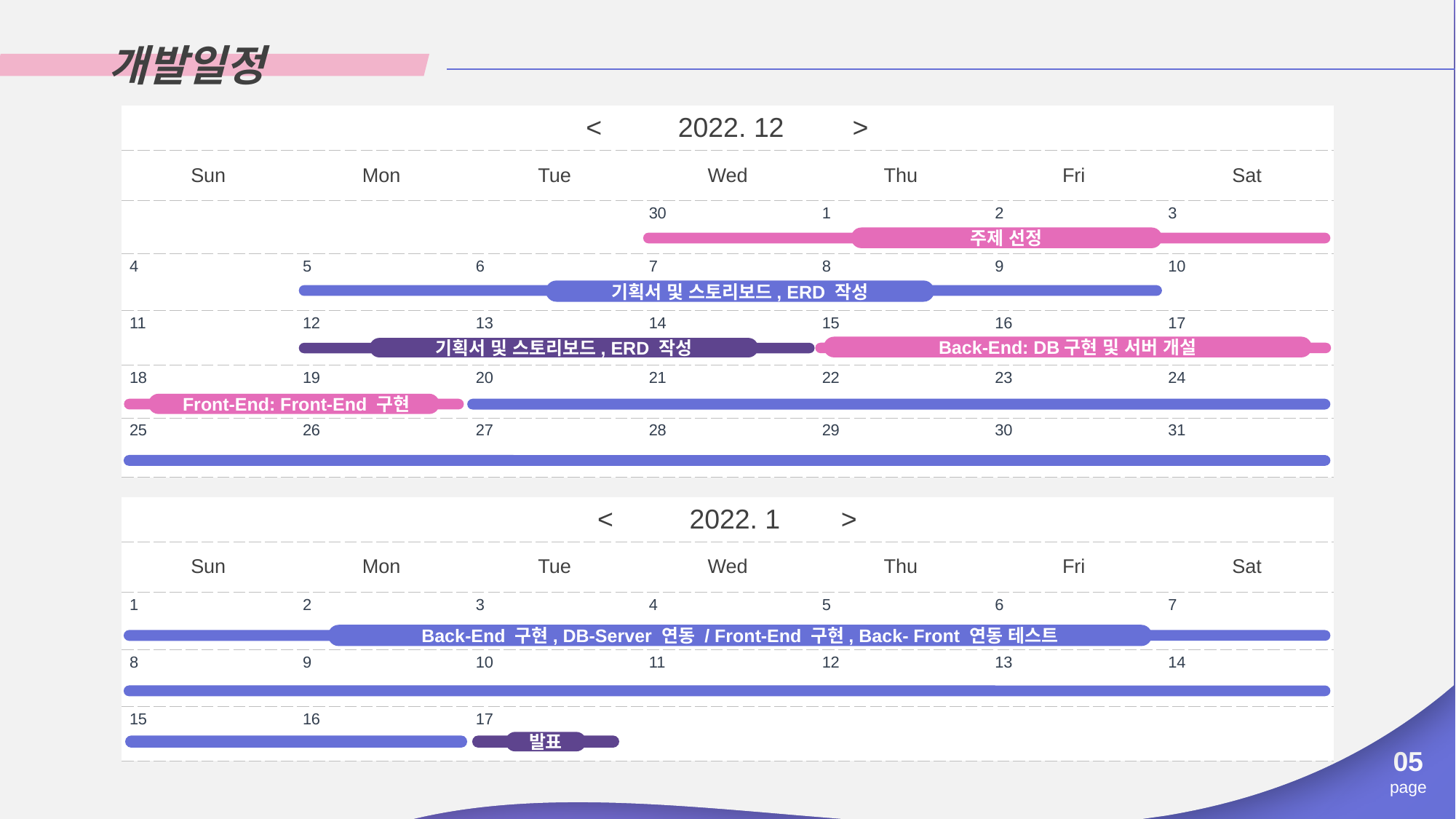

개발일정

| < 2022. 12 > |  |  |  |  |  |  |
| --- | --- | --- | --- | --- | --- | --- |
| Sun | Mon | Tue | Wed | Thu | Fri | Sat |
|  |  |  | 30 | 1 | 2 | 3 |
| 4 | 5 | 6 | 7 | 8 | 9 | 10 |
| 11 | 12 | 13 | 14 | 15 | 16 | 17 |
| 18 | 19 | 20 | 21 | 22 | 23 | 24 |
| 25 | 26 | 27 | 28 | 29 | 30 | 31 |
주제 선정

기획서 및 스토리보드, ERD 작성

Back-End: DB구현 및 서버 개설
기획서 및 스토리보드, ERD 작성

 Front-End: Front-End 구현

| < 2022. 1 > |  |  |  |  |  |  |
| --- | --- | --- | --- | --- | --- | --- |
| Sun | Mon | Tue | Wed | Thu | Fri | Sat |
| 1 | 2 | 3 | 4 | 5 | 6 | 7 |
| 8 | 9 | 10 | 11 | 12 | 13 | 14 |
| 15 | 16 | 17 |  |  |  |  |
Back-End 구현, DB-Server 연동 / Front-End 구현, Back- Front 연동 테스트

발표

05
page